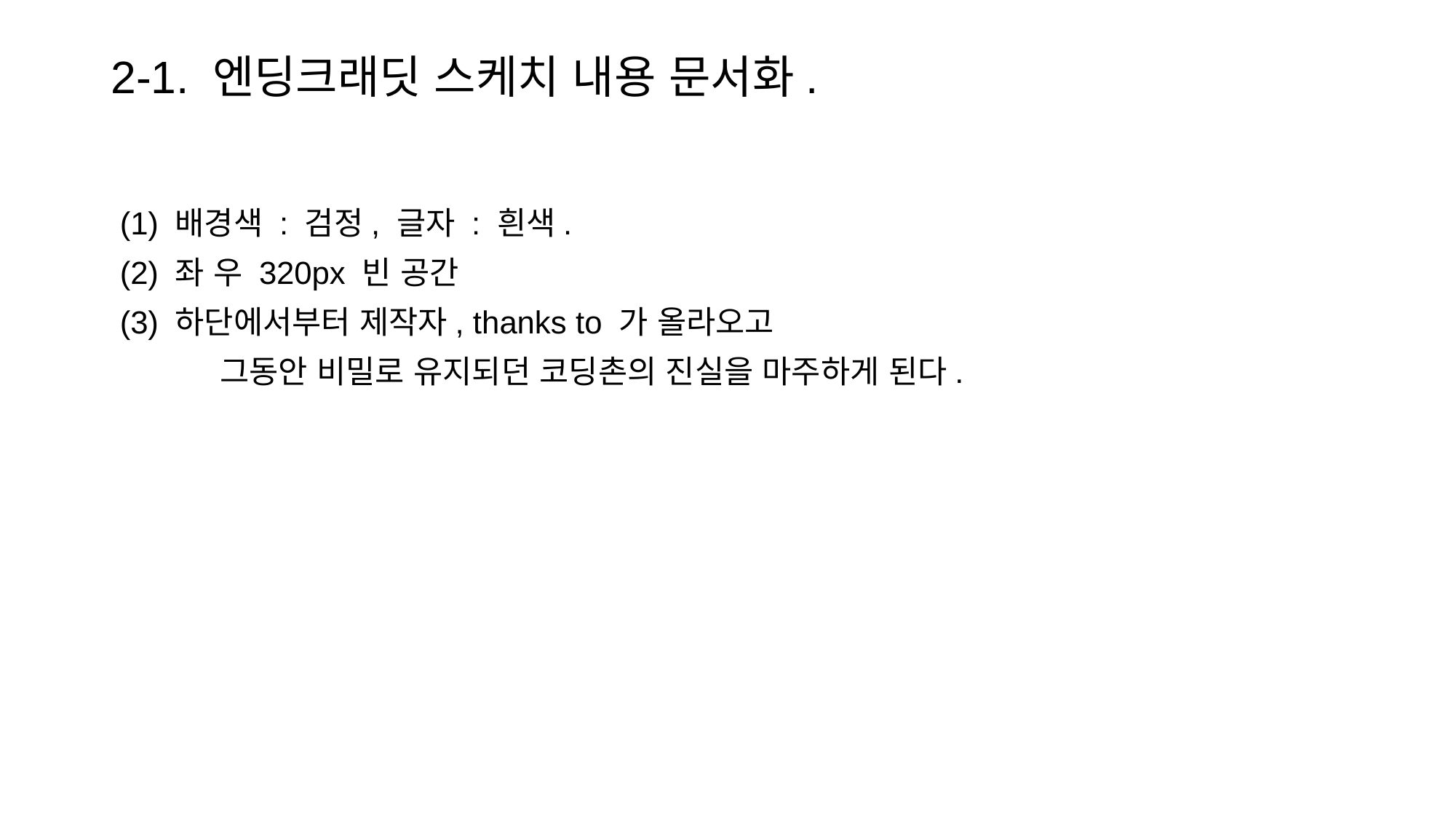

# 2-1. 엔딩크래딧 스케치 내용 문서화.
 (1) 배경색 : 검정, 글자 : 흰색.
 (2) 좌 우 320px 빈 공간
 (3) 하단에서부터 제작자, thanks to 가 올라오고
	그동안 비밀로 유지되던 코딩촌의 진실을 마주하게 된다.